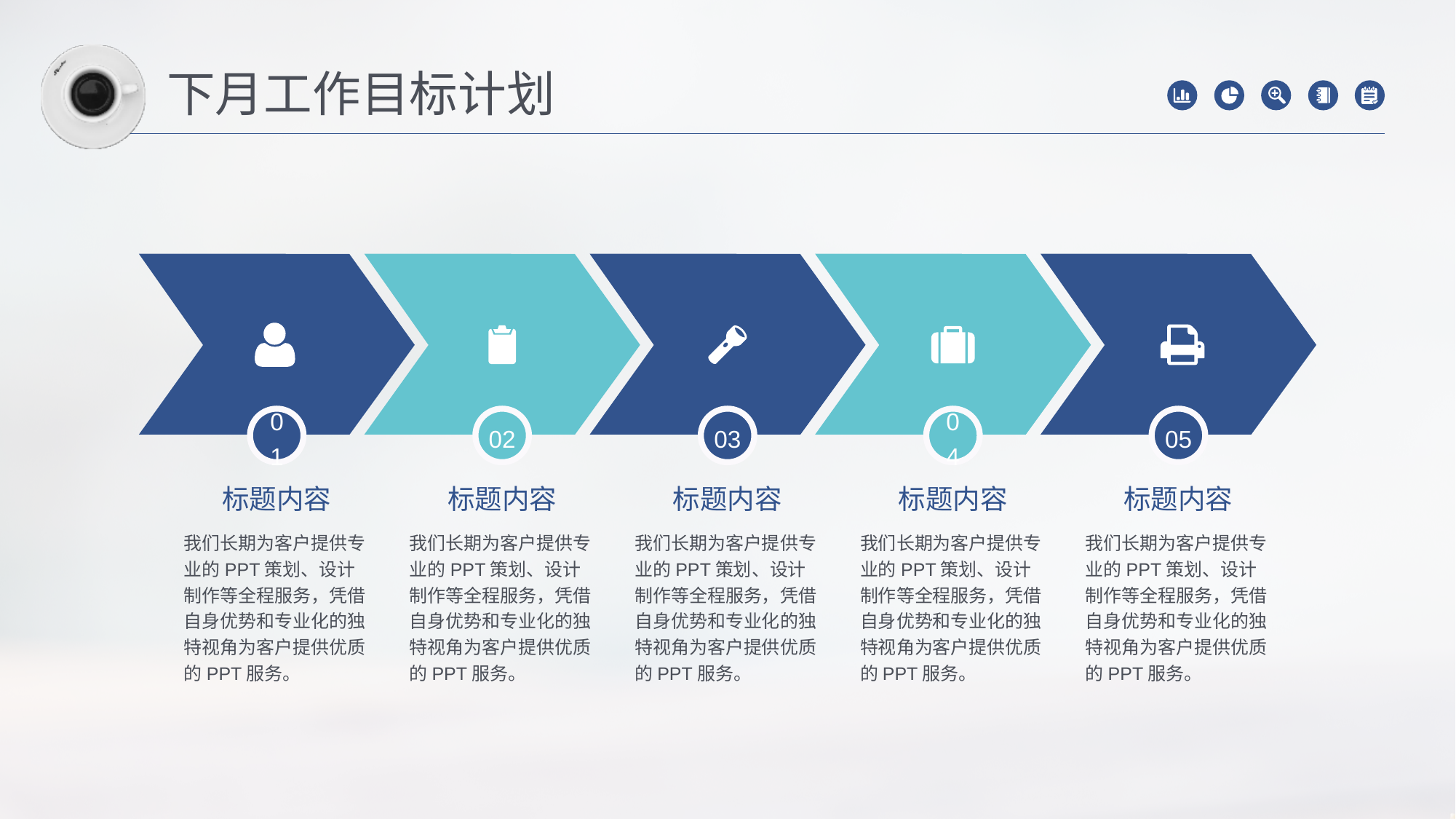

下月工作目标计划

01

02

03

04

05
标题内容
标题内容
标题内容
标题内容
标题内容
我们长期为客户提供专业的PPT策划、设计制作等全程服务，凭借自身优势和专业化的独特视角为客户提供优质的PPT服务。
我们长期为客户提供专业的PPT策划、设计制作等全程服务，凭借自身优势和专业化的独特视角为客户提供优质的PPT服务。
我们长期为客户提供专业的PPT策划、设计制作等全程服务，凭借自身优势和专业化的独特视角为客户提供优质的PPT服务。
我们长期为客户提供专业的PPT策划、设计制作等全程服务，凭借自身优势和专业化的独特视角为客户提供优质的PPT服务。
我们长期为客户提供专业的PPT策划、设计制作等全程服务，凭借自身优势和专业化的独特视角为客户提供优质的PPT服务。